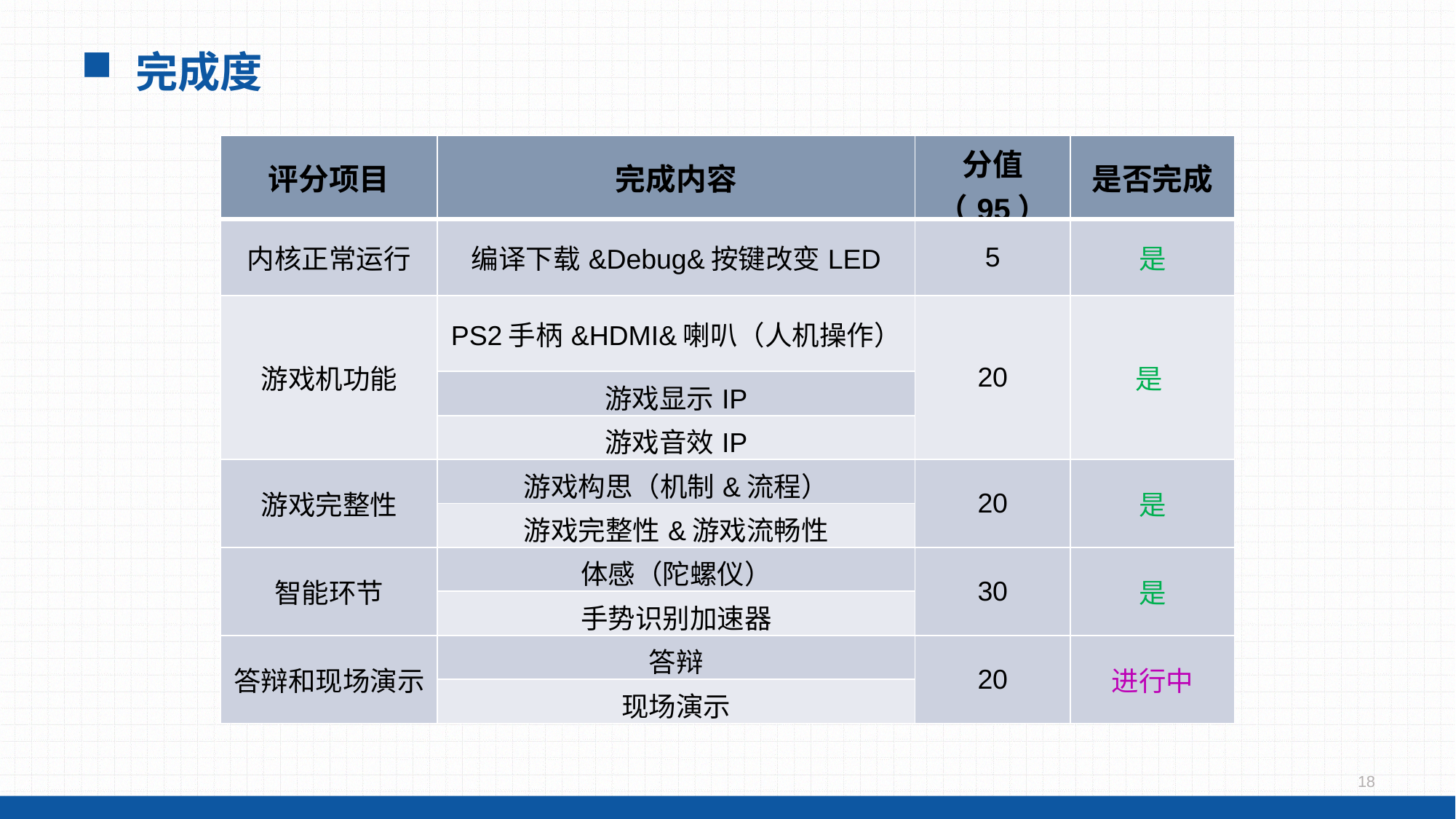

完成度
| 评分项目 | 完成内容 | 分值（95） | 是否完成 |
| --- | --- | --- | --- |
| 内核正常运行 | 编译下载&Debug&按键改变LED | 5 | 是 |
| 游戏机功能 | PS2手柄&HDMI&喇叭（人机操作） | 20 | 是 |
|  | 游戏显示IP |  |  |
|  | 游戏音效IP |  |  |
| 游戏完整性 | 游戏构思（机制&流程） | 20 | 是 |
|  | 游戏完整性&游戏流畅性 |  |  |
| 智能环节 | 体感（陀螺仪） | 30 | 是 |
|  | 手势识别加速器 |  |  |
| 答辩和现场演示 | 答辩 | 20 | 进行中 |
|  | 现场演示 |  |  |
18